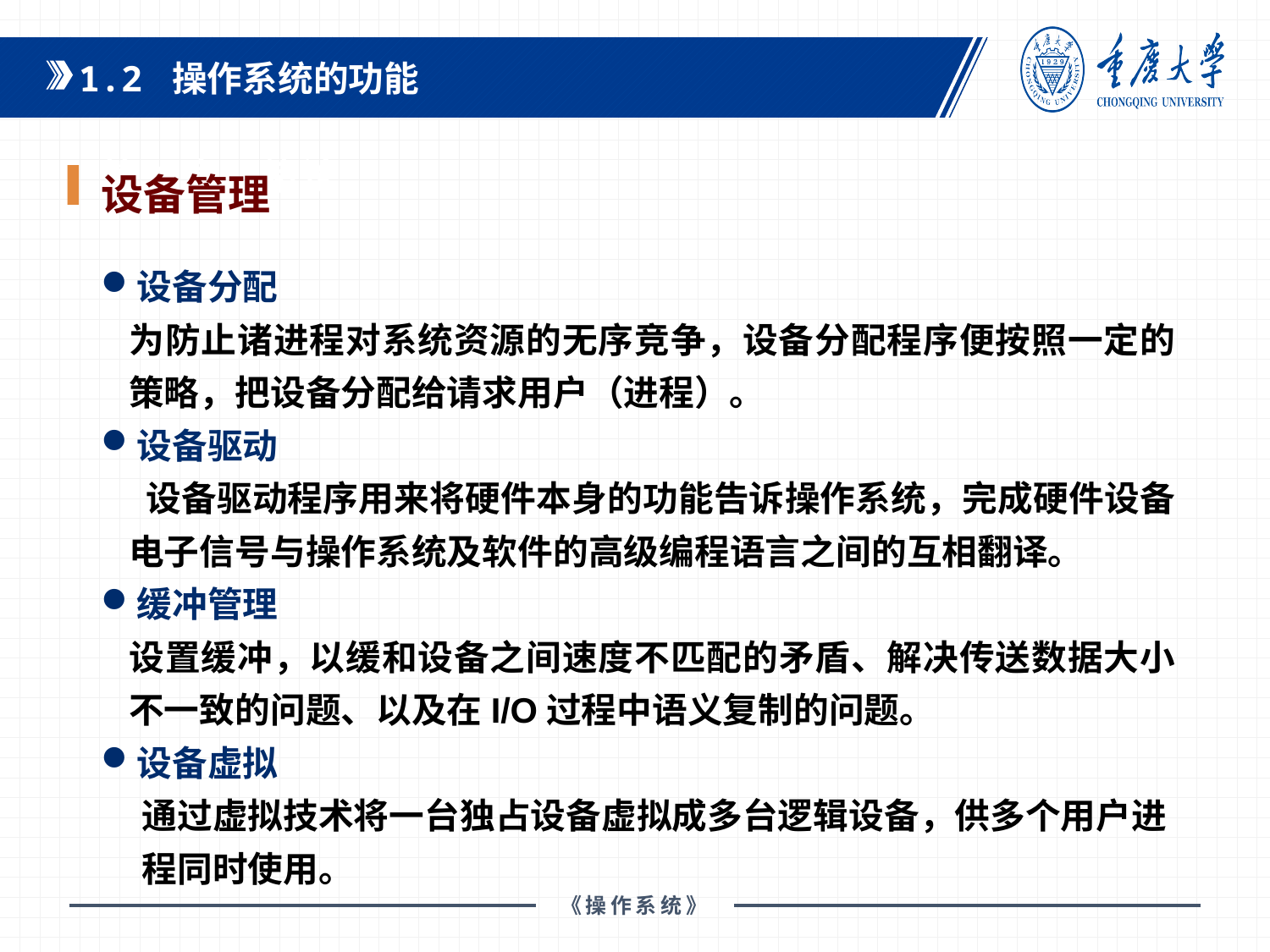

1.2 操作系统的功能
设备管理

设备分配
为防止诸进程对系统资源的无序竞争，设备分配程序便按照一定的策略，把设备分配给请求用户（进程）。
设备驱动
 设备驱动程序用来将硬件本身的功能告诉操作系统，完成硬件设备电子信号与操作系统及软件的高级编程语言之间的互相翻译。
缓冲管理
设置缓冲，以缓和设备之间速度不匹配的矛盾、解决传送数据大小不一致的问题、以及在I/O过程中语义复制的问题。
设备虚拟
    通过虚拟技术将一台独占设备虚拟成多台逻辑设备，供多个用户进
    程同时使用。

第1章   绪论